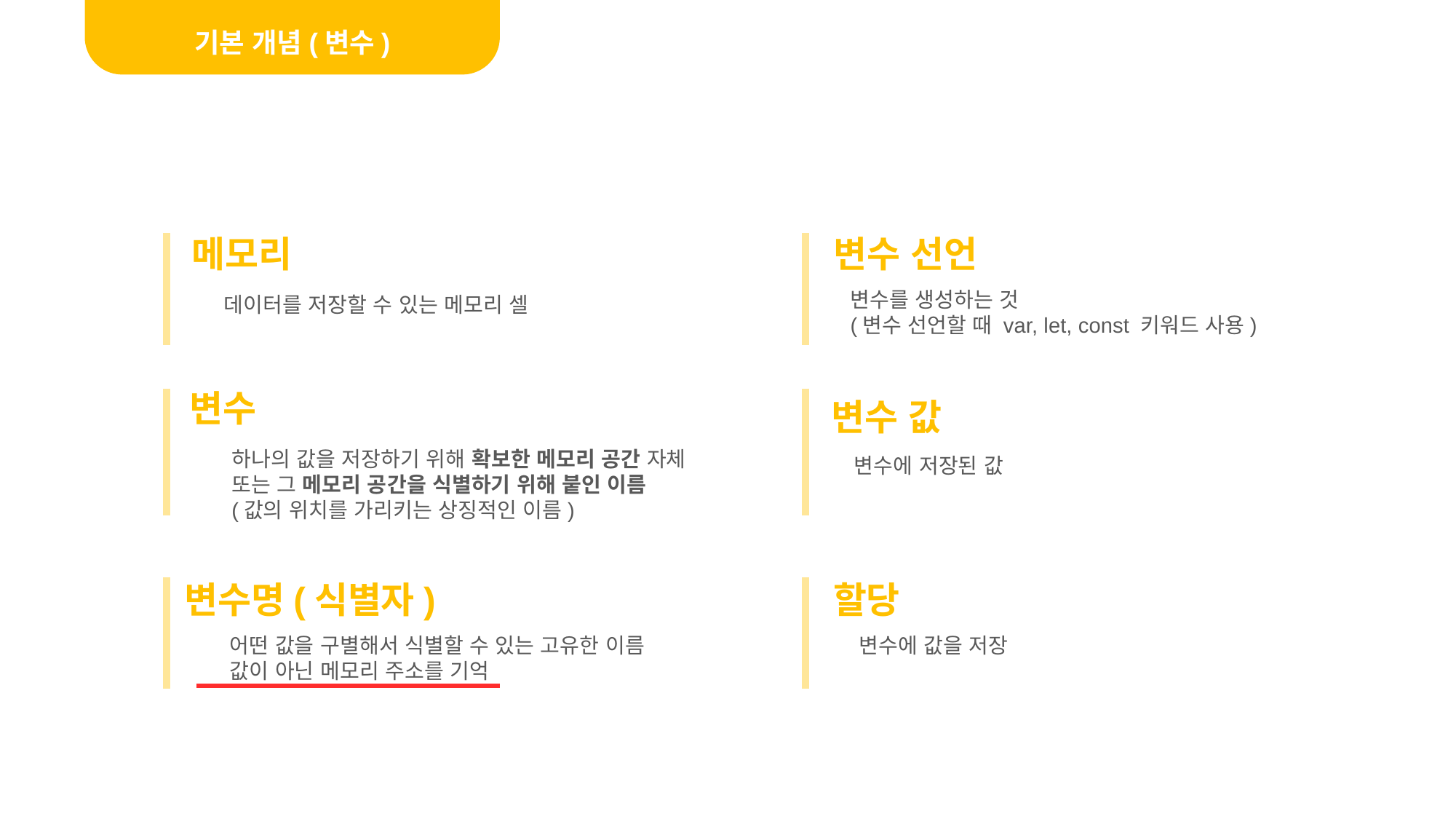

기본 개념(변수)
메모리
변수 선언
변수를 생성하는 것
(변수 선언할 때 var, let, const 키워드 사용)
데이터를 저장할 수 있는 메모리 셀
변수
변수 값
하나의 값을 저장하기 위해 확보한 메모리 공간 자체
또는 그 메모리 공간을 식별하기 위해 붙인 이름
(값의 위치를 가리키는 상징적인 이름)
변수에 저장된 값
변수명(식별자)
할당
어떤 값을 구별해서 식별할 수 있는 고유한 이름
값이 아닌 메모리 주소를 기억
변수에 값을 저장